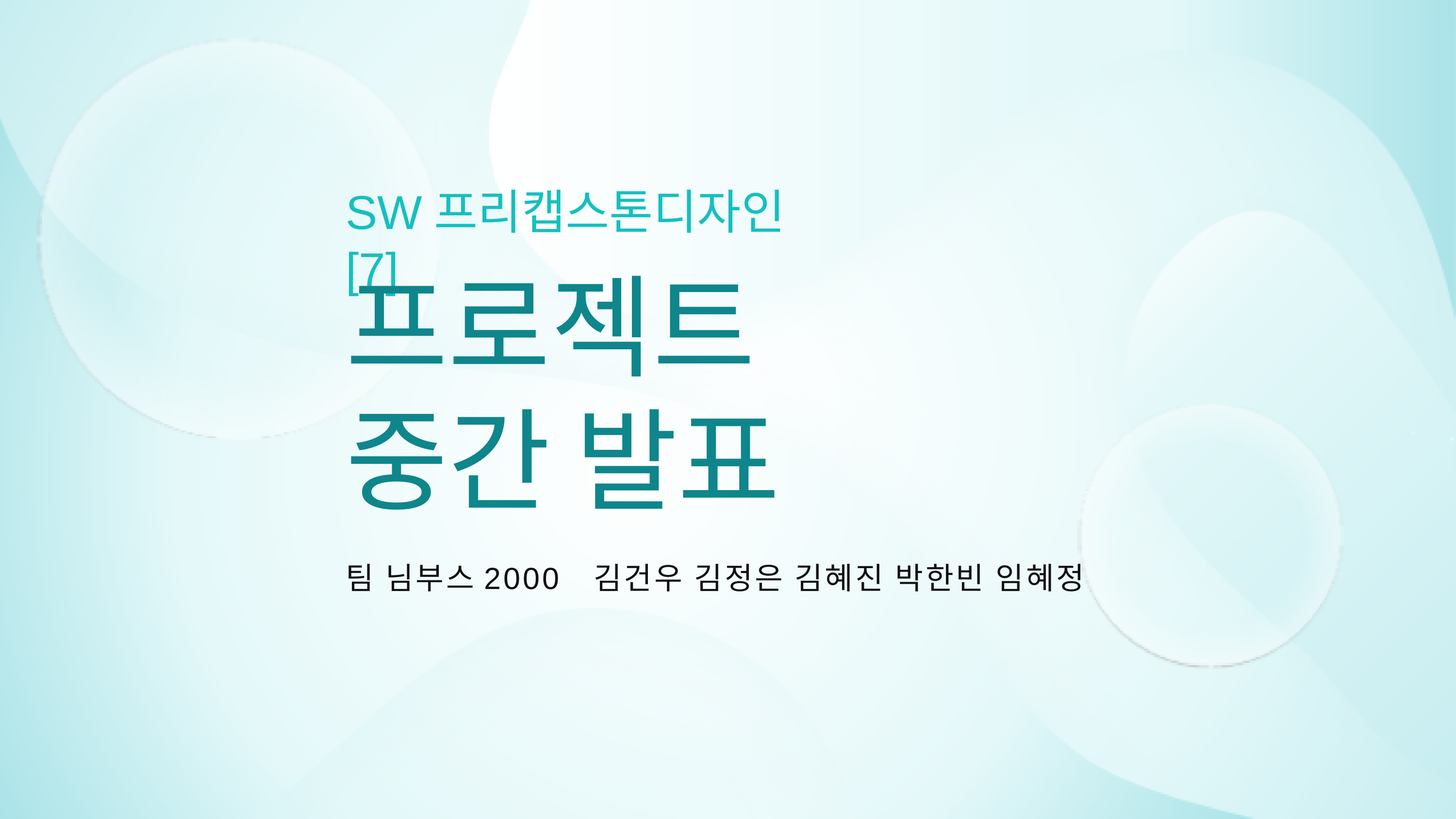

SW프리캡스톤디자인[7]
프로젝트
중간 발표
팀 님부스2000
김건우 김정은 김혜진 박한빈 임혜정